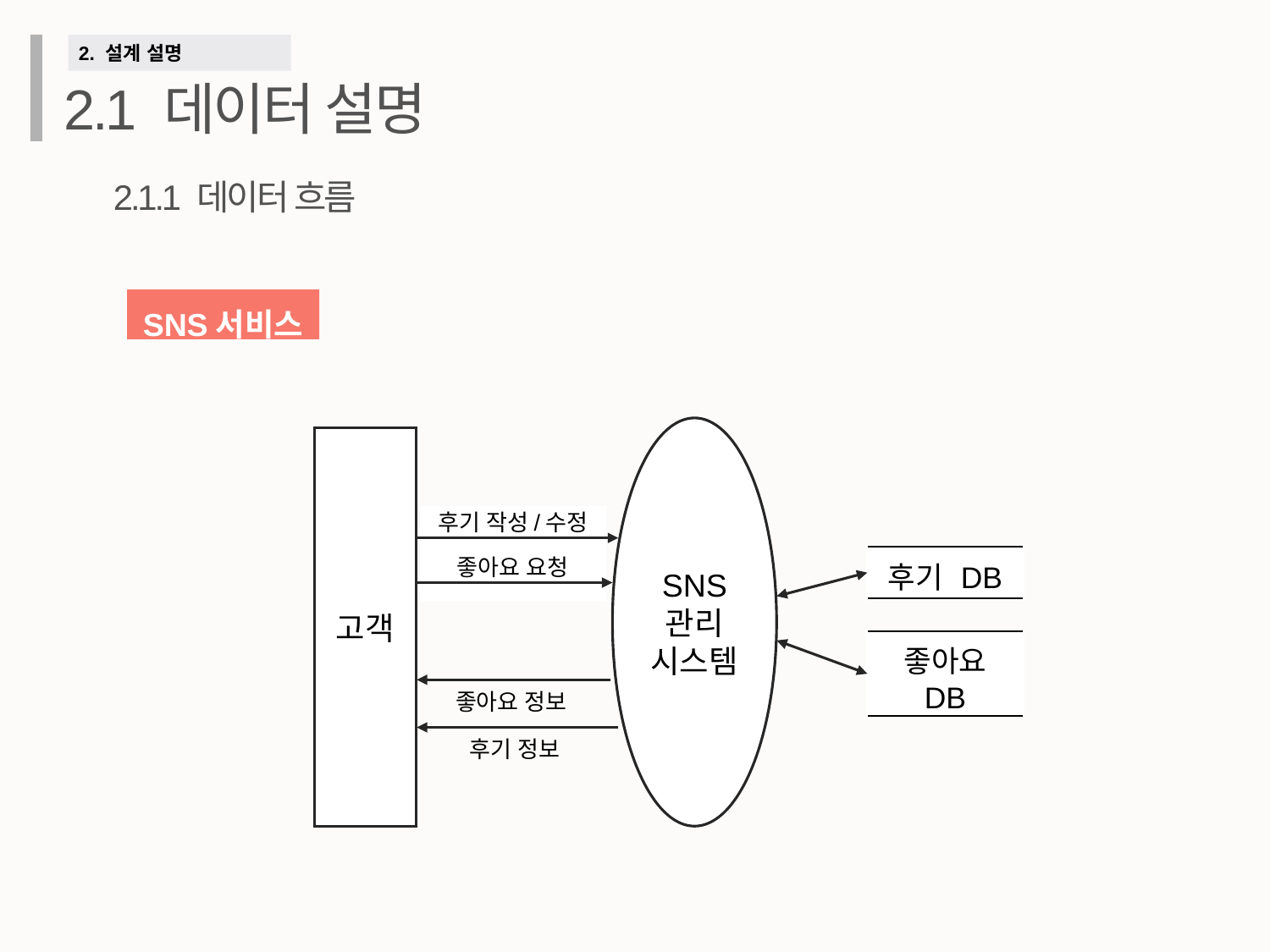

2. 설계 설명

2.1 데이터 설명
2.1.1 데이터 흐름
SNS서비스
SNS
관리
시스템
고객
후기 작성/수정

좋아요 요청
| 후기 DB |
| --- |
| 좋아요 DB |
| --- |
좋아요 정보
후기 정보